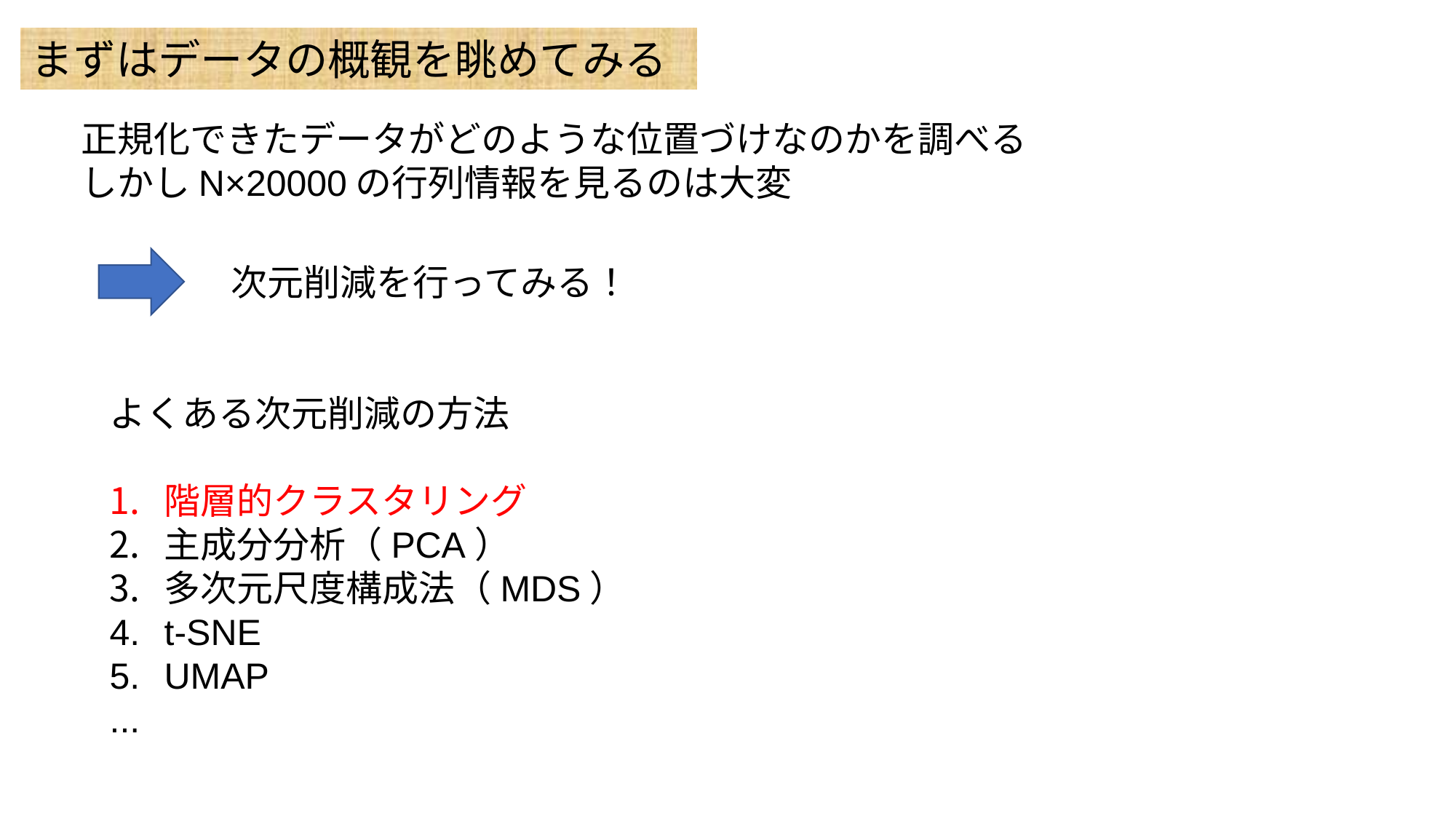

まずはデータの概観を眺めてみる
正規化できたデータがどのような位置づけなのかを調べる
しかしN×20000の行列情報を見るのは大変

次元削減を行ってみる！
よくある次元削減の方法

階層的クラスタリング
主成分分析（PCA）
多次元尺度構成法（MDS）
t-SNE
UMAP
...